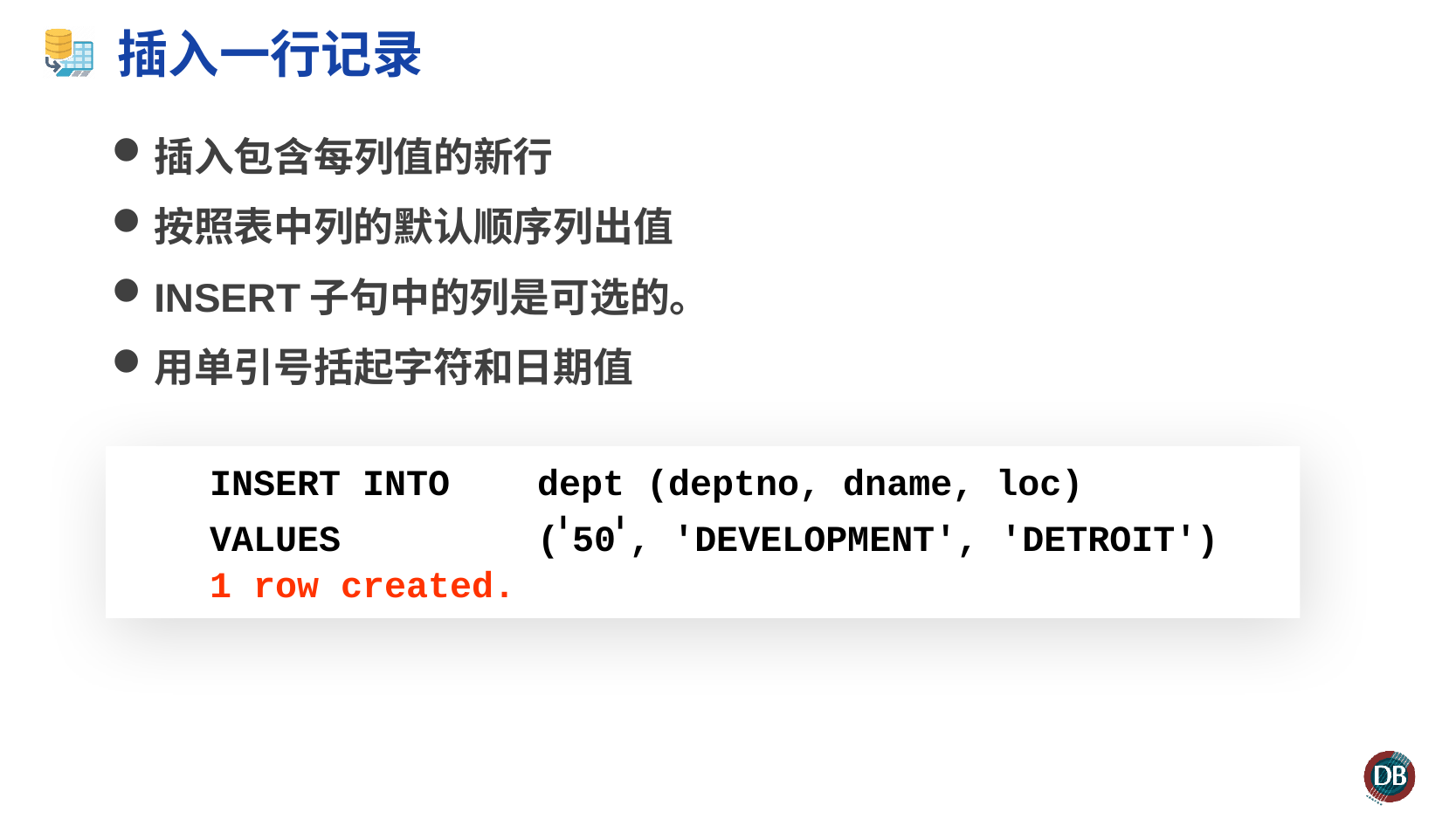

# 插入一行记录
插入包含每列值的新行
按照表中列的默认顺序列出值
INSERT子句中的列是可选的。
用单引号括起字符和日期值

   INSERT INTO	dept (deptno, dname, loc)
   VALUES		('50', 'DEVELOPMENT', 'DETROIT')
   1 row created.